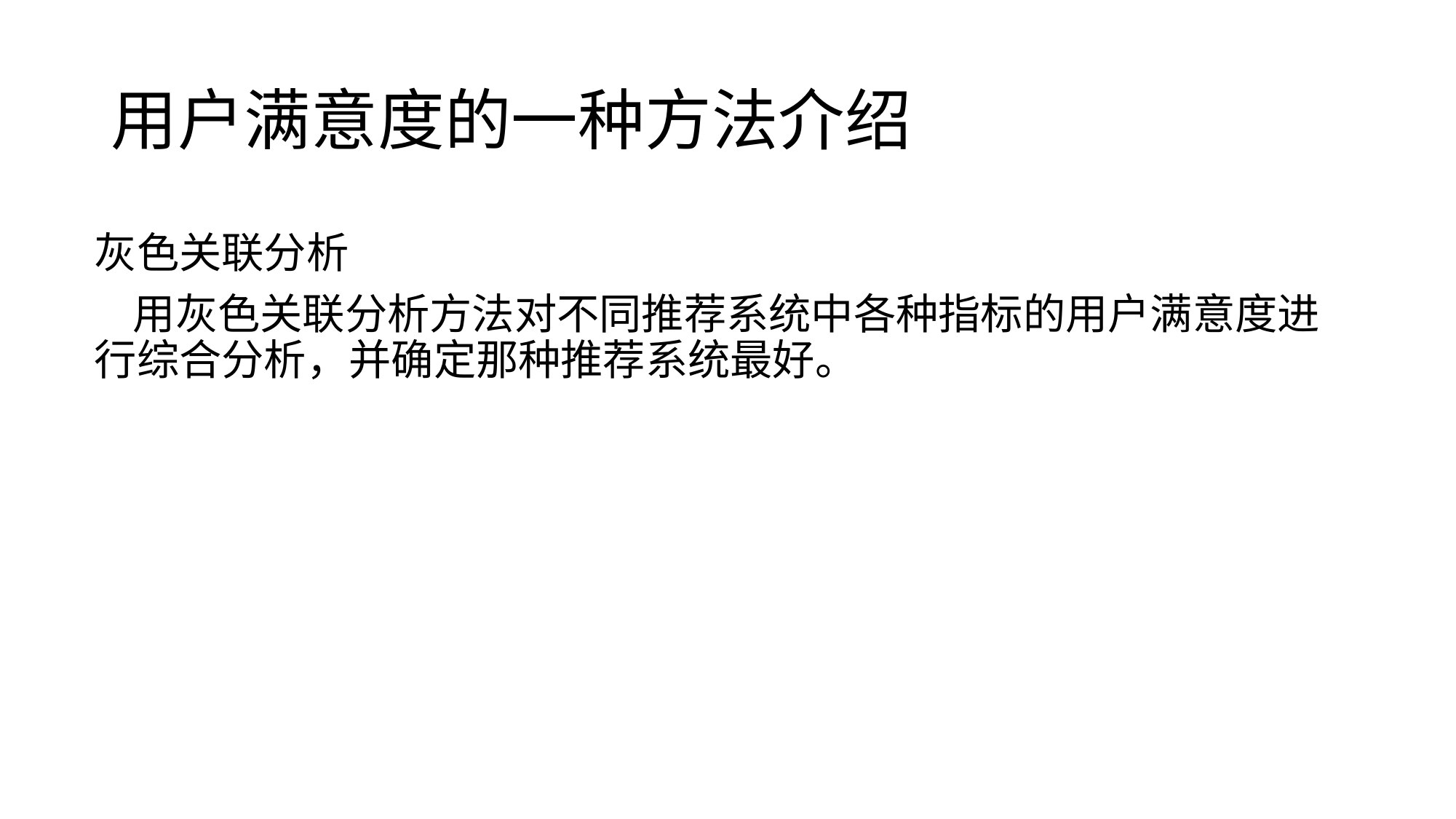

# 用户满意度的一种方法介绍
灰色关联分析
   用灰色关联分析方法对不同推荐系统中各种指标的用户满意度进行综合分析，并确定那种推荐系统最好。